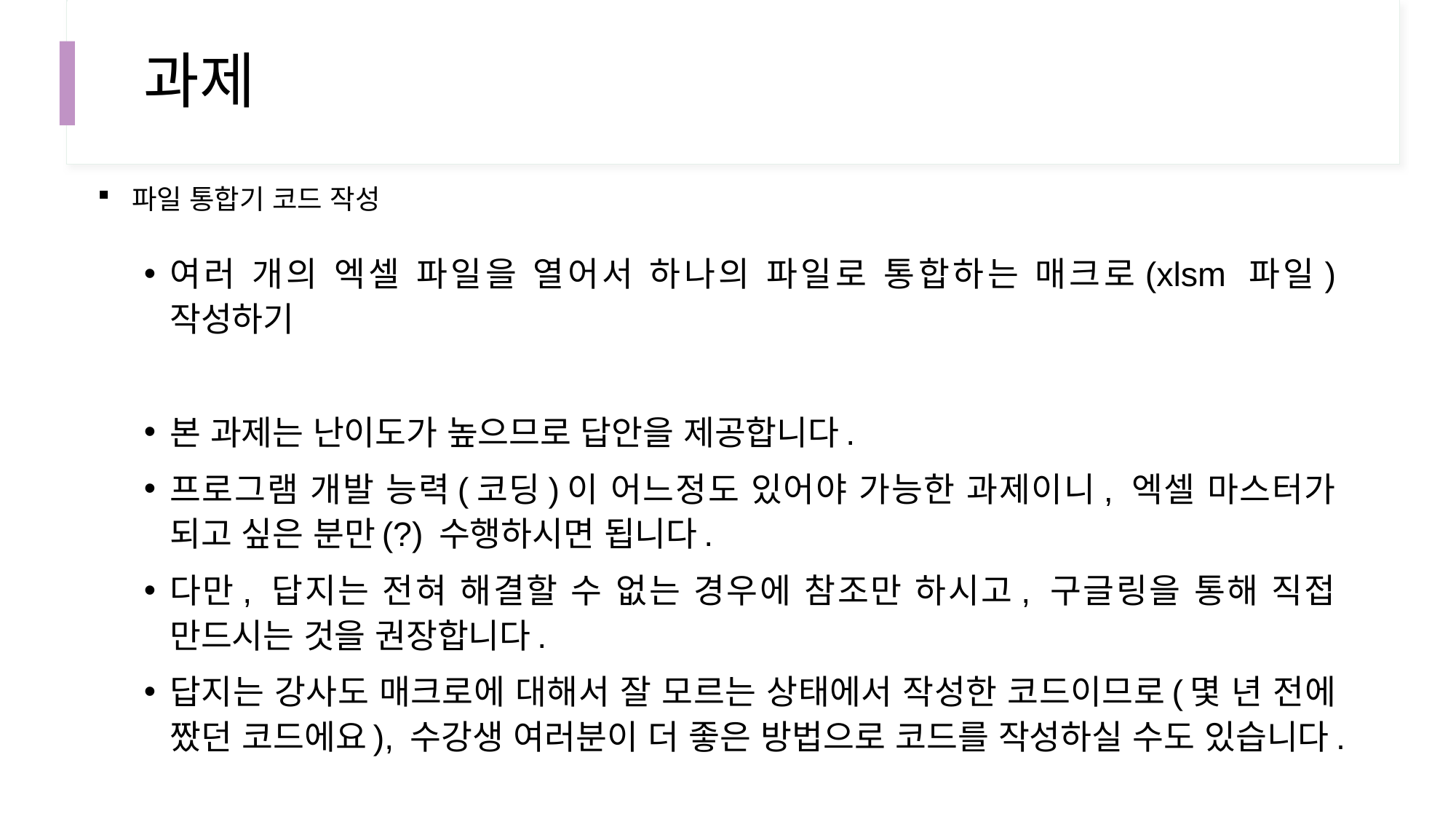

# 과제
파일 통합기 코드 작성
여러 개의 엑셀 파일을 열어서 하나의 파일로 통합하는 매크로(xlsm 파일) 작성하기

본 과제는 난이도가 높으므로 답안을 제공합니다.
프로그램 개발 능력(코딩)이 어느정도 있어야 가능한 과제이니, 엑셀 마스터가 되고 싶은 분만(?) 수행하시면 됩니다.
다만, 답지는 전혀 해결할 수 없는 경우에 참조만 하시고, 구글링을 통해 직접 만드시는 것을 권장합니다.
답지는 강사도 매크로에 대해서 잘 모르는 상태에서 작성한 코드이므로(몇 년 전에 짰던 코드에요), 수강생 여러분이 더 좋은 방법으로 코드를 작성하실 수도 있습니다.